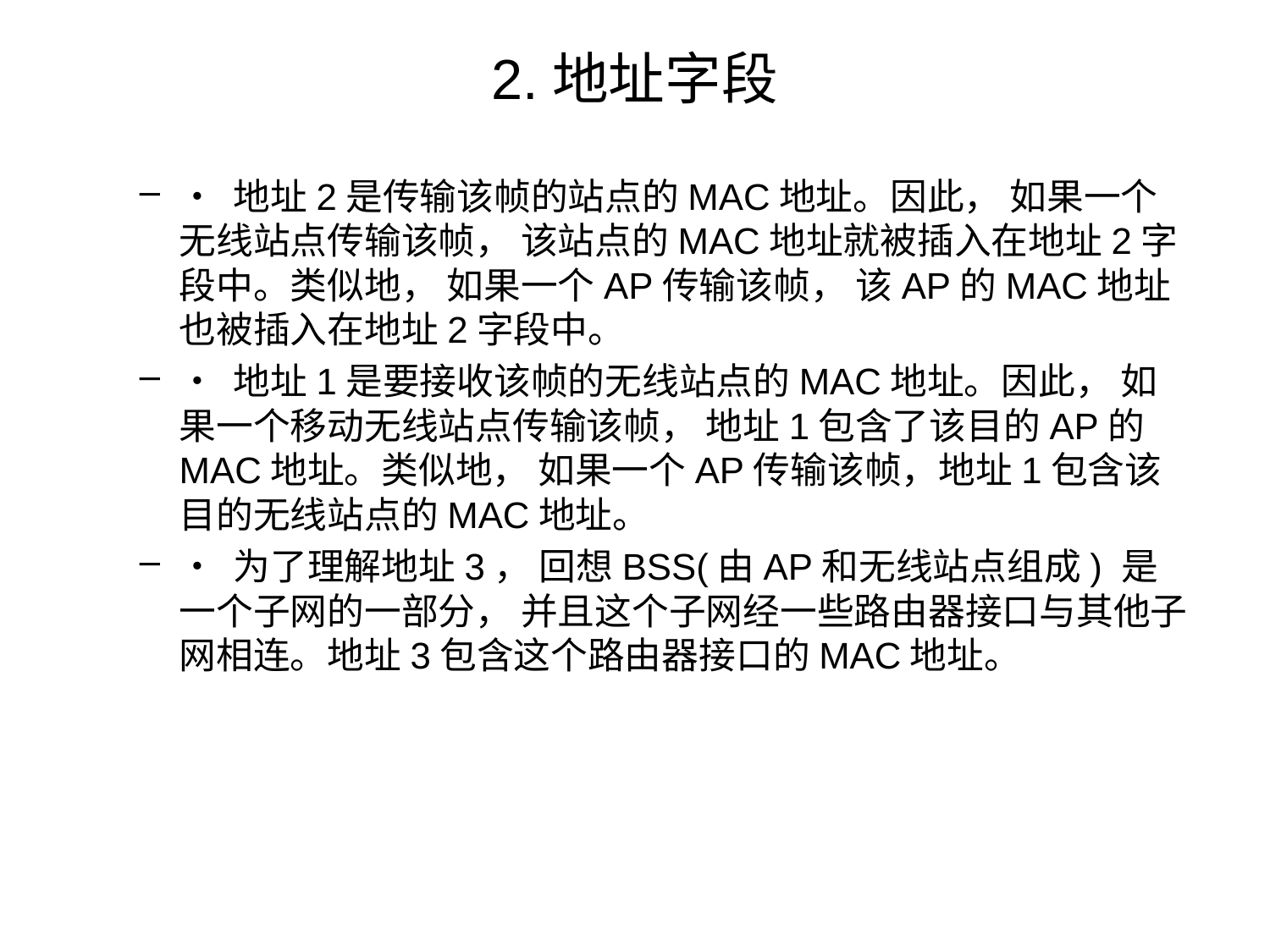

# 2.地址字段
• 地址2是传输该帧的站点的MAC地址。因此， 如果一个无线站点传输该帧， 该站点的MAC地址就被插入在地址2字段中。类似地， 如果一个AP传输该帧， 该AP的MAC地址也被插入在地址2字段中。
• 地址1是要接收该帧的无线站点的MAC地址。因此， 如果一个移动无线站点传输该帧， 地址1包含了该目的AP的MAC地址。类似地， 如果一个AP传输该帧，地址1包含该目的无线站点的MAC地址。
• 为了理解地址3， 回想BSS(由AP和无线站点组成) 是一个子网的一部分， 并且这个子网经一些路由器接口与其他子网相连。地址3包含这个路由器接口的MAC地址。